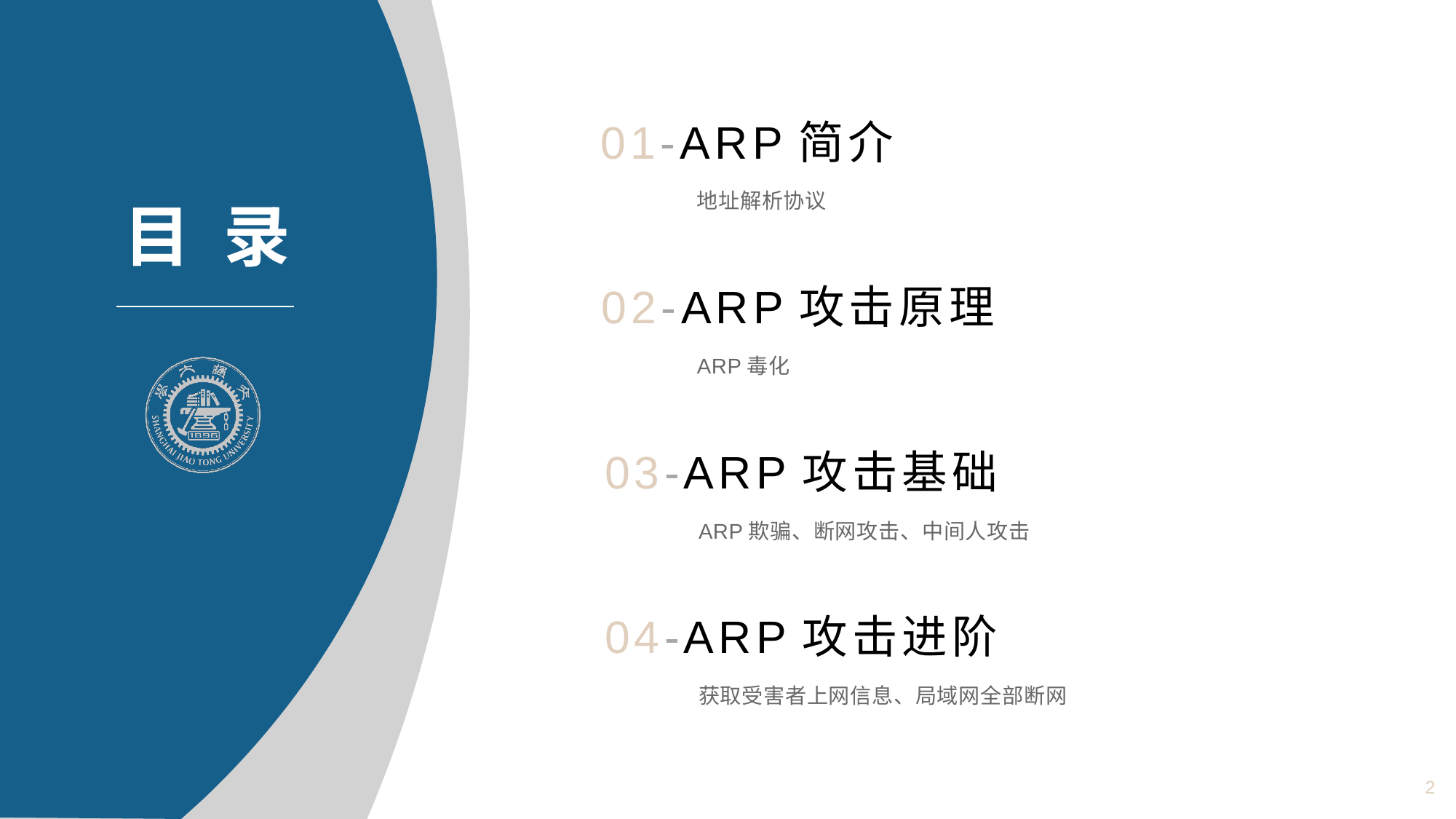

01-ARP简介
地址解析协议
02-ARP攻击原理
ARP毒化
03-ARP攻击基础
ARP欺骗、断网攻击、中间人攻击
04-ARP攻击进阶
获取受害者上网信息、局域网全部断网
2